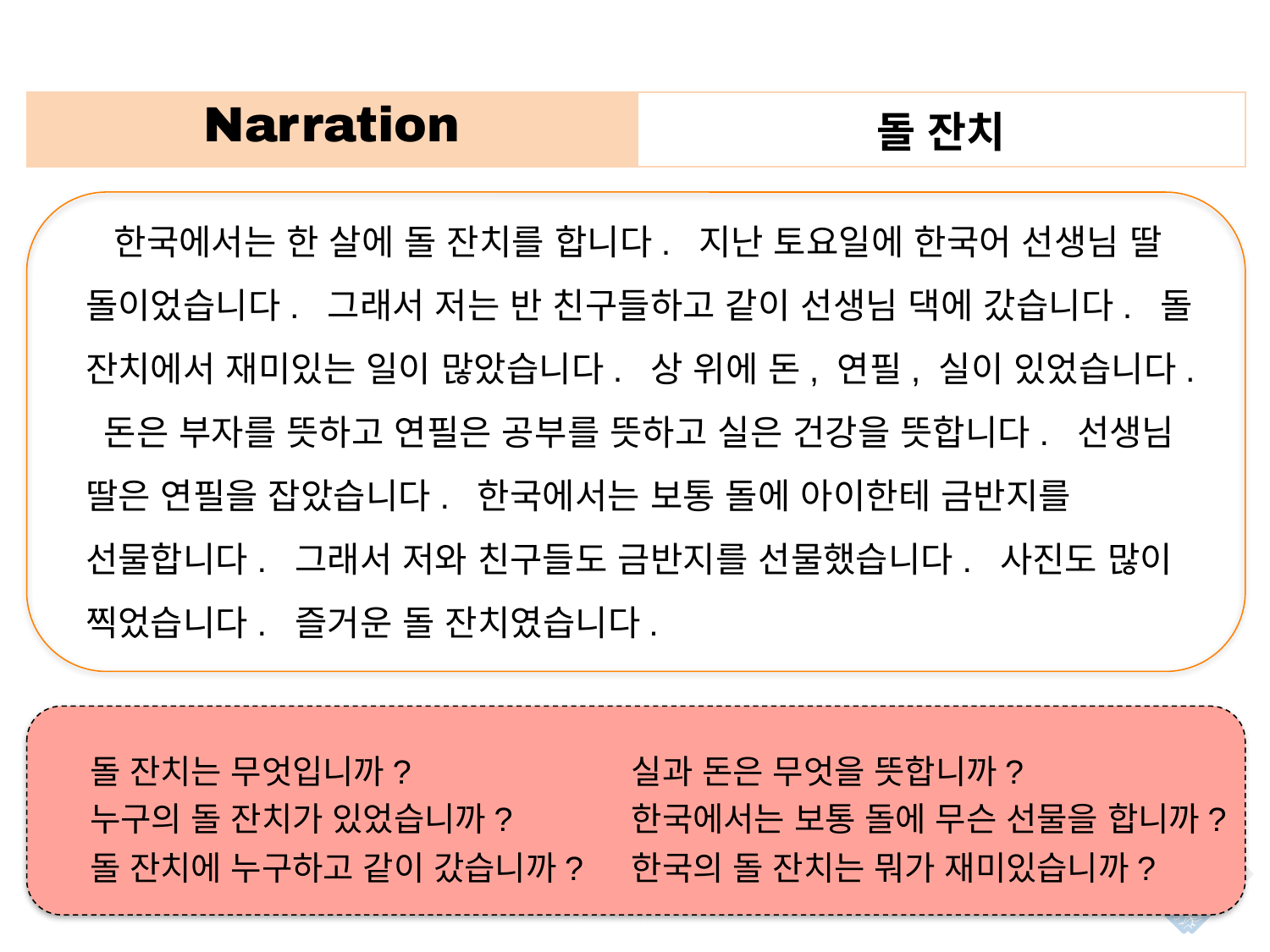

| Narration | 돌 잔치 |
| --- | --- |

  한국에서는 한 살에 돌 잔치를 합니다.  지난 토요일에 한국어 선생님 딸 돌이었습니다.  그래서 저는 반 친구들하고 같이 선생님 댁에 갔습니다.  돌 잔치에서 재미있는 일이 많았습니다.  상 위에 돈, 연필, 실이 있었습니다.  돈은 부자를 뜻하고 연필은 공부를 뜻하고 실은 건강을 뜻합니다.  선생님 딸은 연필을 잡았습니다.  한국에서는 보통 돌에 아이한테 금반지를 선물합니다.  그래서 저와 친구들도 금반지를 선물했습니다.  사진도 많이 찍었습니다.  즐거운 돌 잔치였습니다.

일:  event
실:  thread
뜻하다:  to mean, to signify
아이:  child, kid
상:  table
부자:  a wealthy person
잡다:  to catch, to grab
금반지:  gold ring
돌 잔치는 무엇입니까?
누구의 돌 잔치가 있었습니까?
돌 잔치에 누구하고 같이 갔습니까?
실과 돈은 무엇을 뜻합니까?
한국에서는 보통 돌에 무슨 선물을 합니까?
한국의 돌 잔치는 뭐가 재미있습니까?